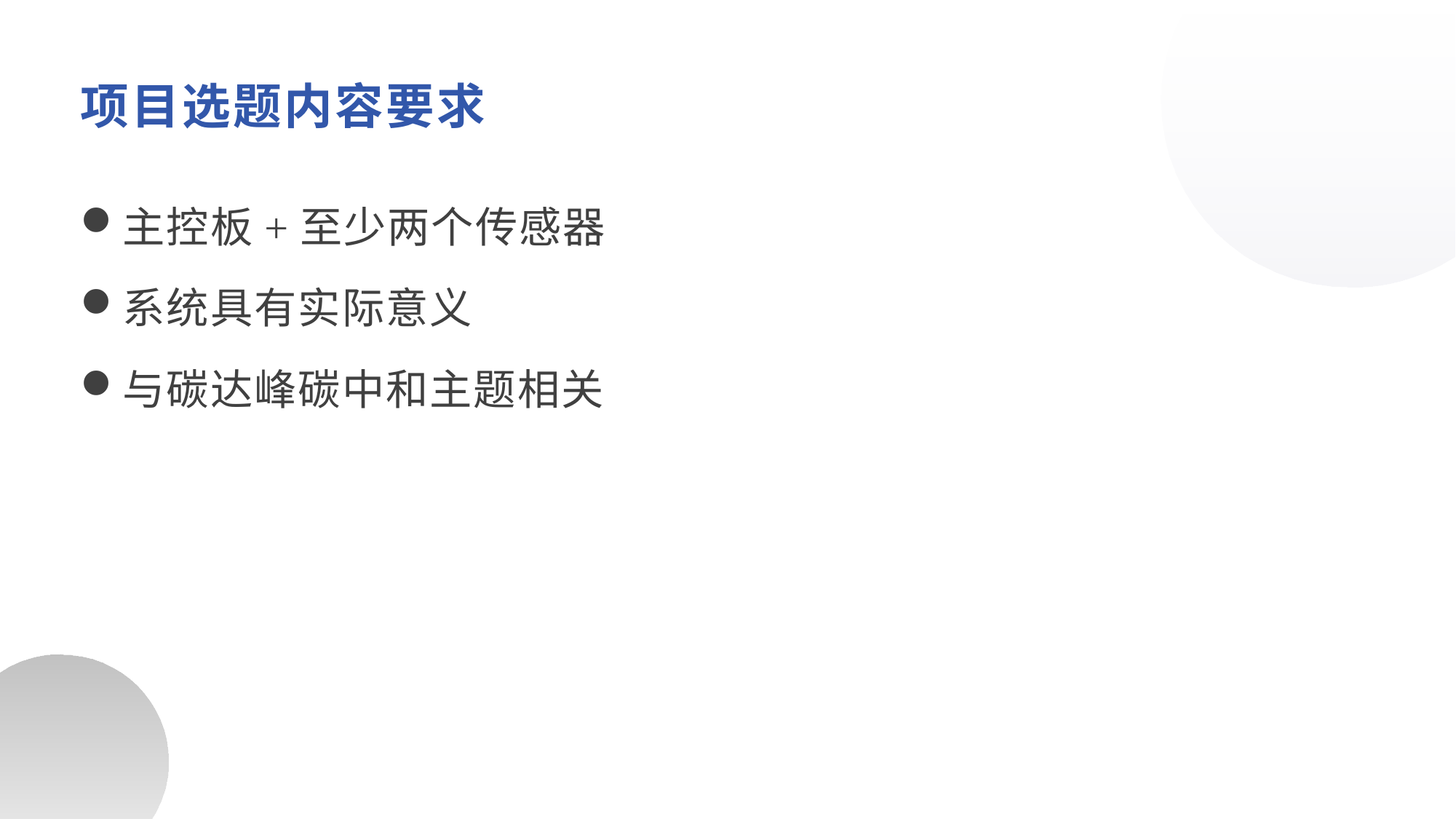

项目选题内容要求
主控板+至少两个传感器
系统具有实际意义
与碳达峰碳中和主题相关